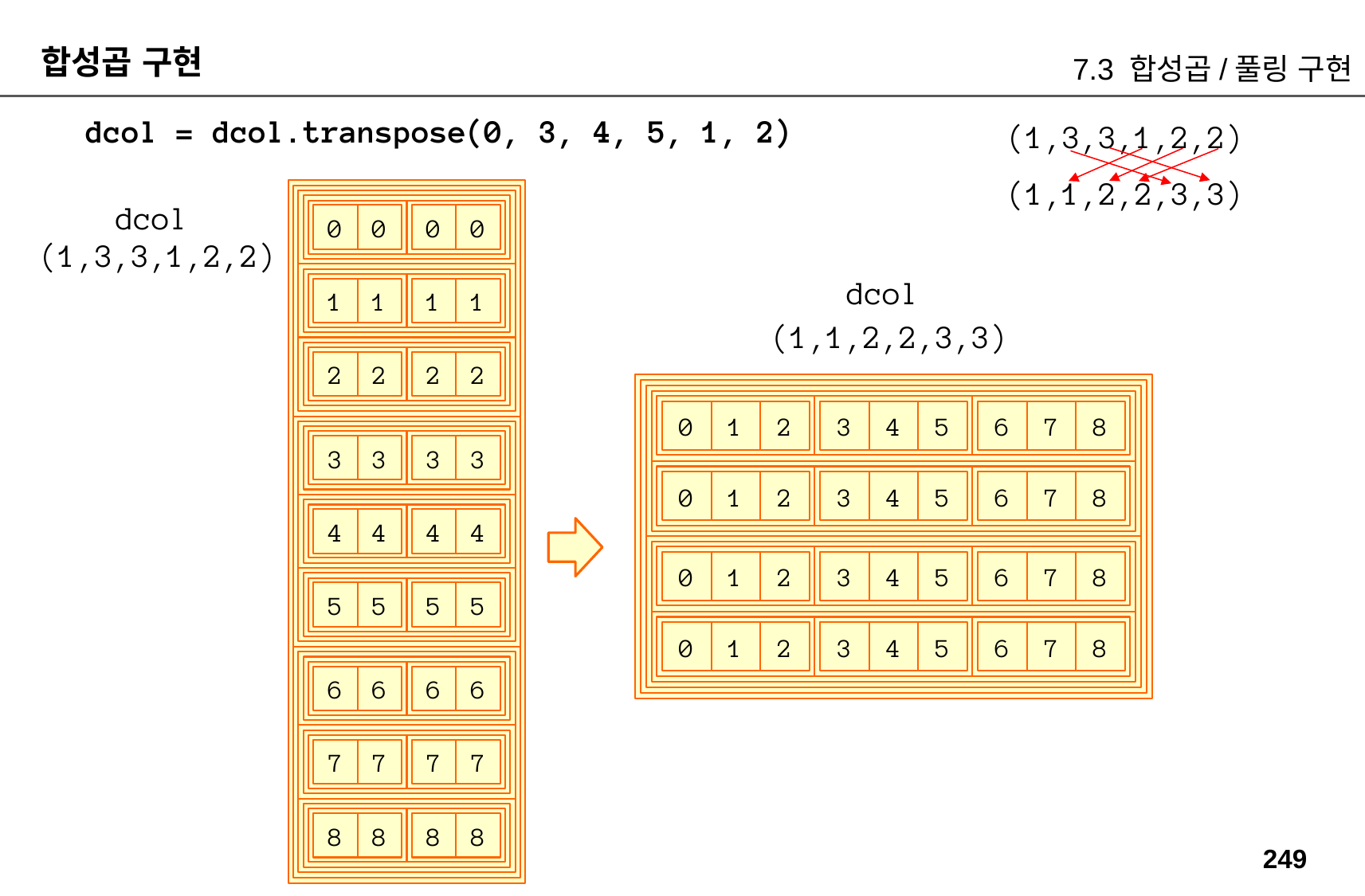

합성곱 구현
7.3 합성곱/풀링 구현
dcol = dcol.transpose(0, 3, 4, 5, 1, 2)
(1,3,3,1,2,2)
(1,1,2,2,3,3)

dcol

0
0
0
0
(1,3,3,1,2,2)

dcol

1
1
1
1
(1,1,2,2,3,3)

2
2
2
2

2
5
8
1
4
7
0
3
6

3
3
3
3

2
1
0
5
4
3
8
7
6

4
4
4
4

2
1
0
5
4
3
8
7
6

5
5
5
5

2
1
0
5
4
3
8
7
6

6
6
6
6

7
7
7
7

8
8
8
8